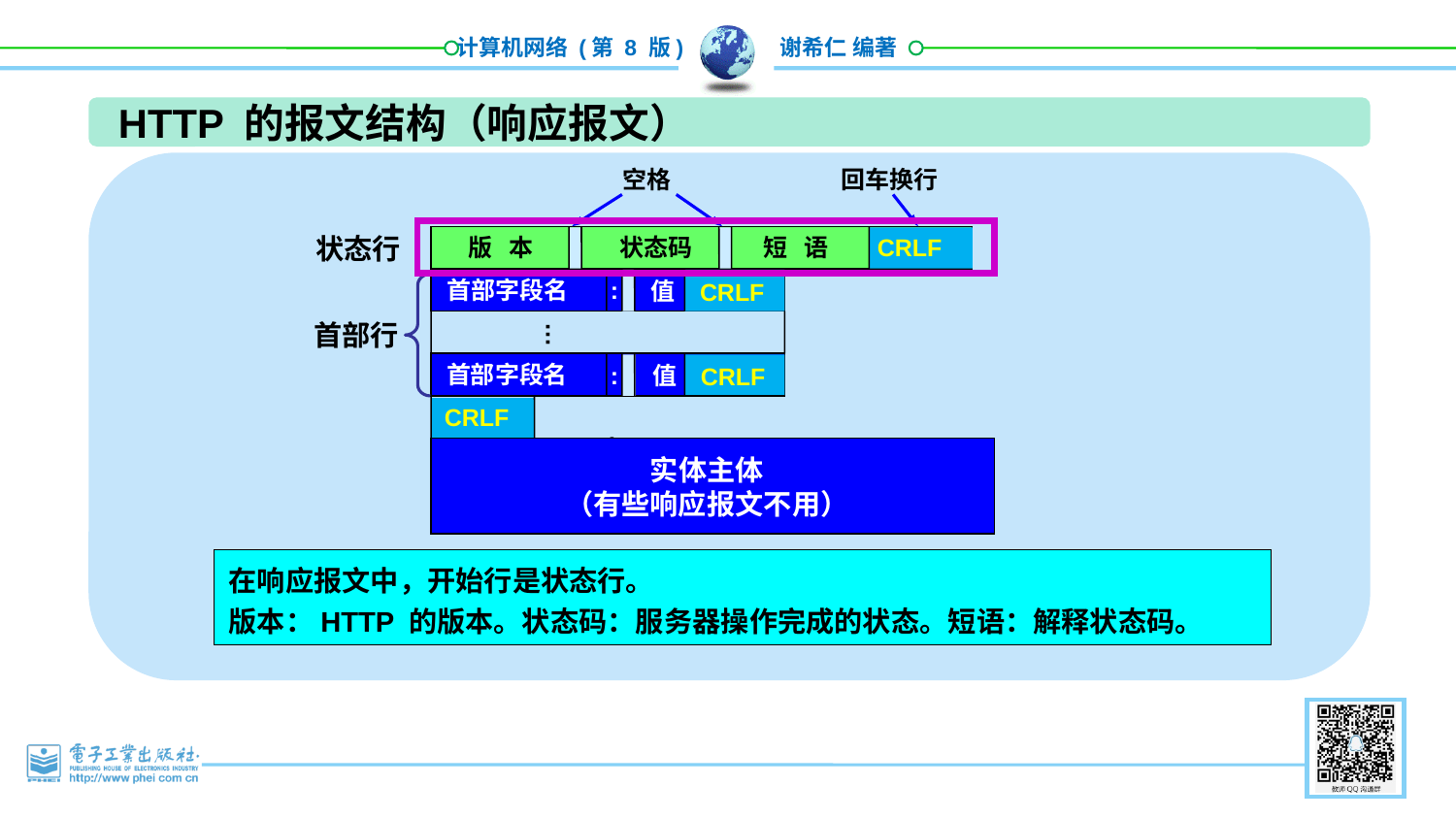

HTTP 的报文结构（响应报文）

空格
回车换行

状态行
版   本
状态码
短   语
CRLF

首部字段名
:

值

CRLF

首部行

…
首部字段名

值

:
CRLF

CRLF

:

实体主体
（有些响应报文不用）
在响应报文中，开始行是状态行。
版本：HTTP 的版本。状态码：服务器操作完成的状态。短语：解释状态码。